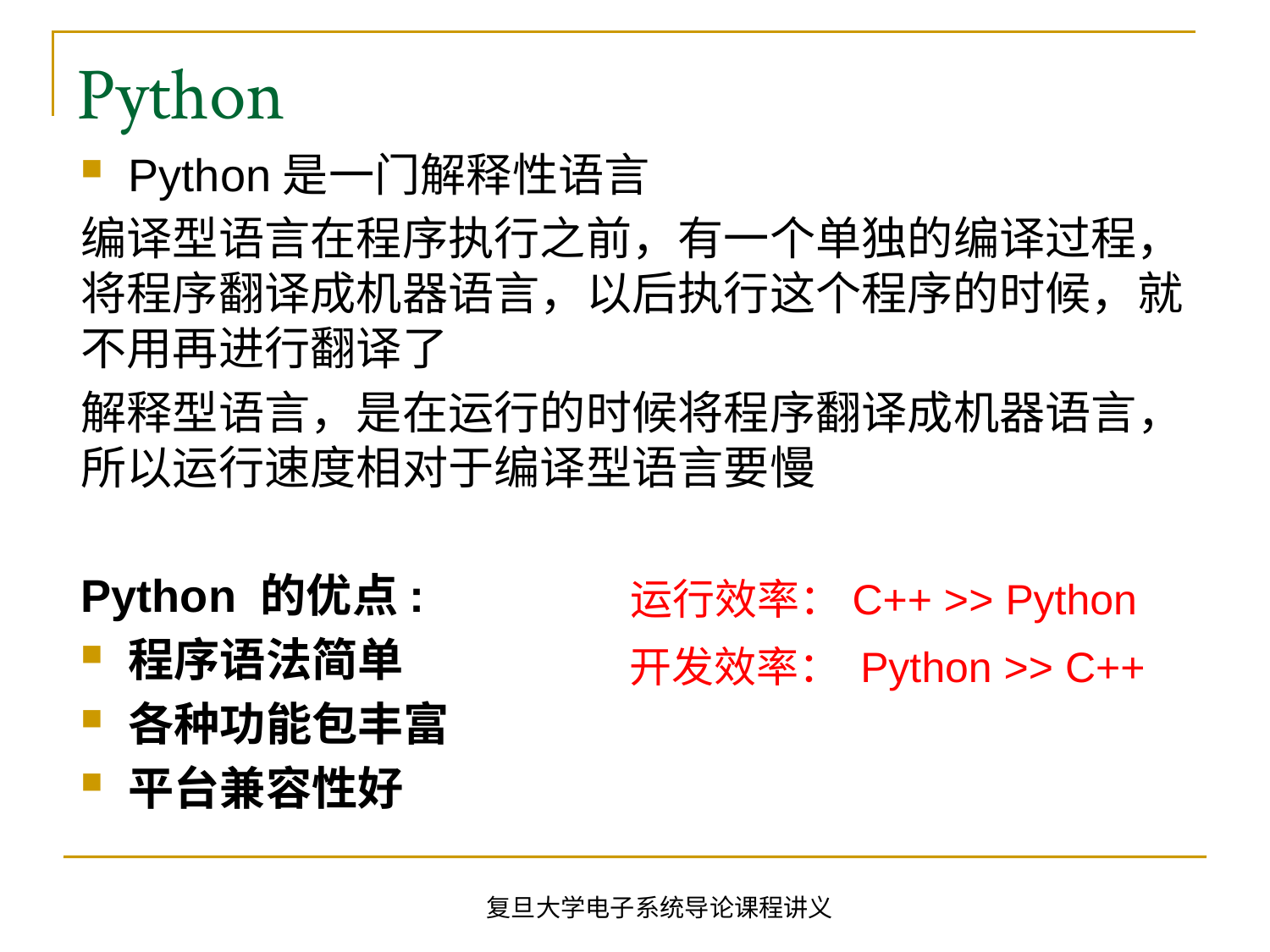

# Python
Python是一门解释性语言
编译型语言在程序执行之前，有一个单独的编译过程，将程序翻译成机器语言，以后执行这个程序的时候，就不用再进行翻译了
解释型语言，是在运行的时候将程序翻译成机器语言，所以运行速度相对于编译型语言要慢

Python 的优点:
程序语法简单
各种功能包丰富
平台兼容性好

运行效率：C++ >> Python
开发效率： Python >> C++